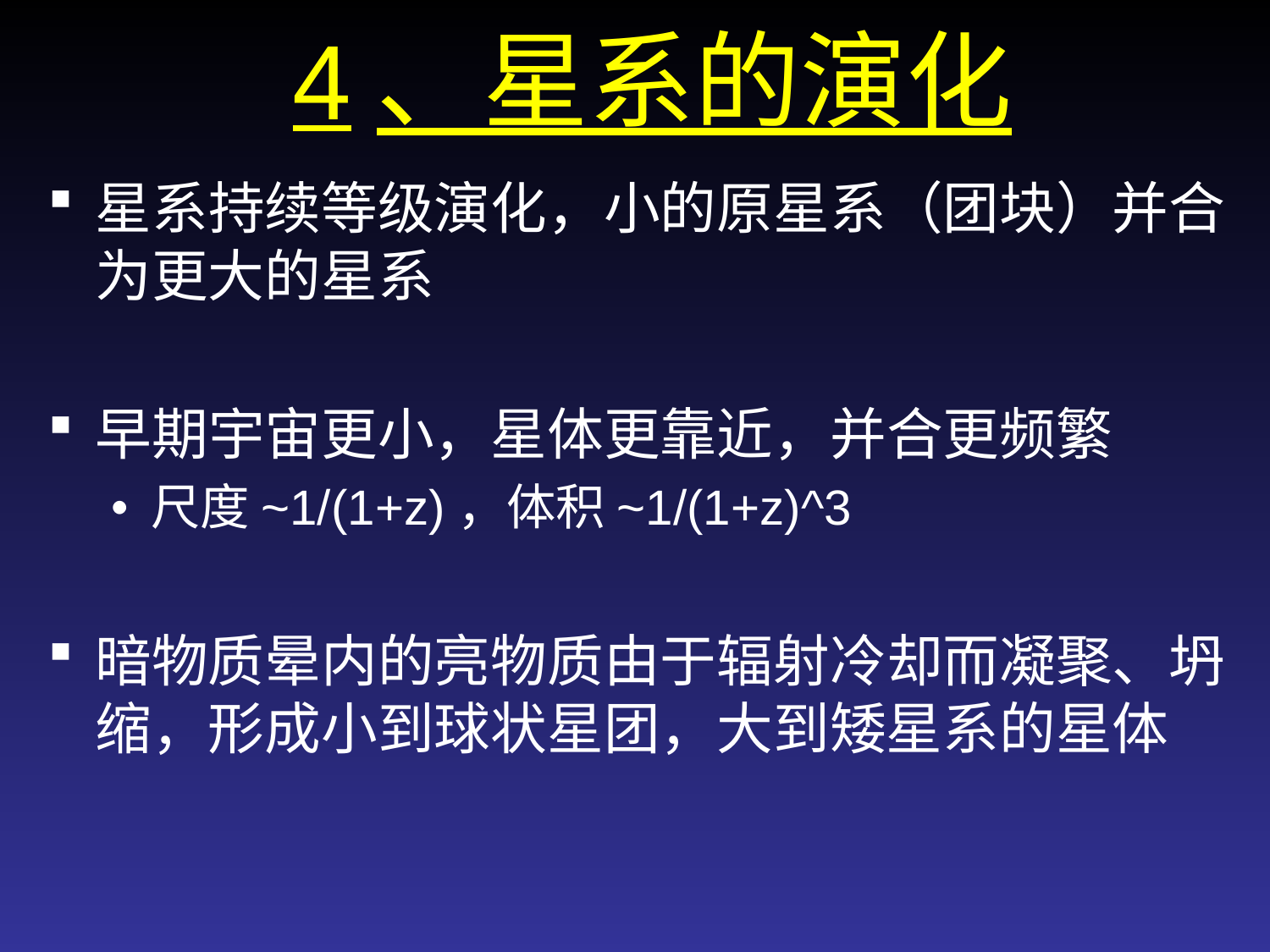

4、星系的演化
星系持续等级演化，小的原星系（团块）并合为更大的星系

早期宇宙更小，星体更靠近，并合更频繁
尺度~1/(1+z)，体积~1/(1+z)^3

暗物质晕内的亮物质由于辐射冷却而凝聚、坍缩，形成小到球状星团，大到矮星系的星体